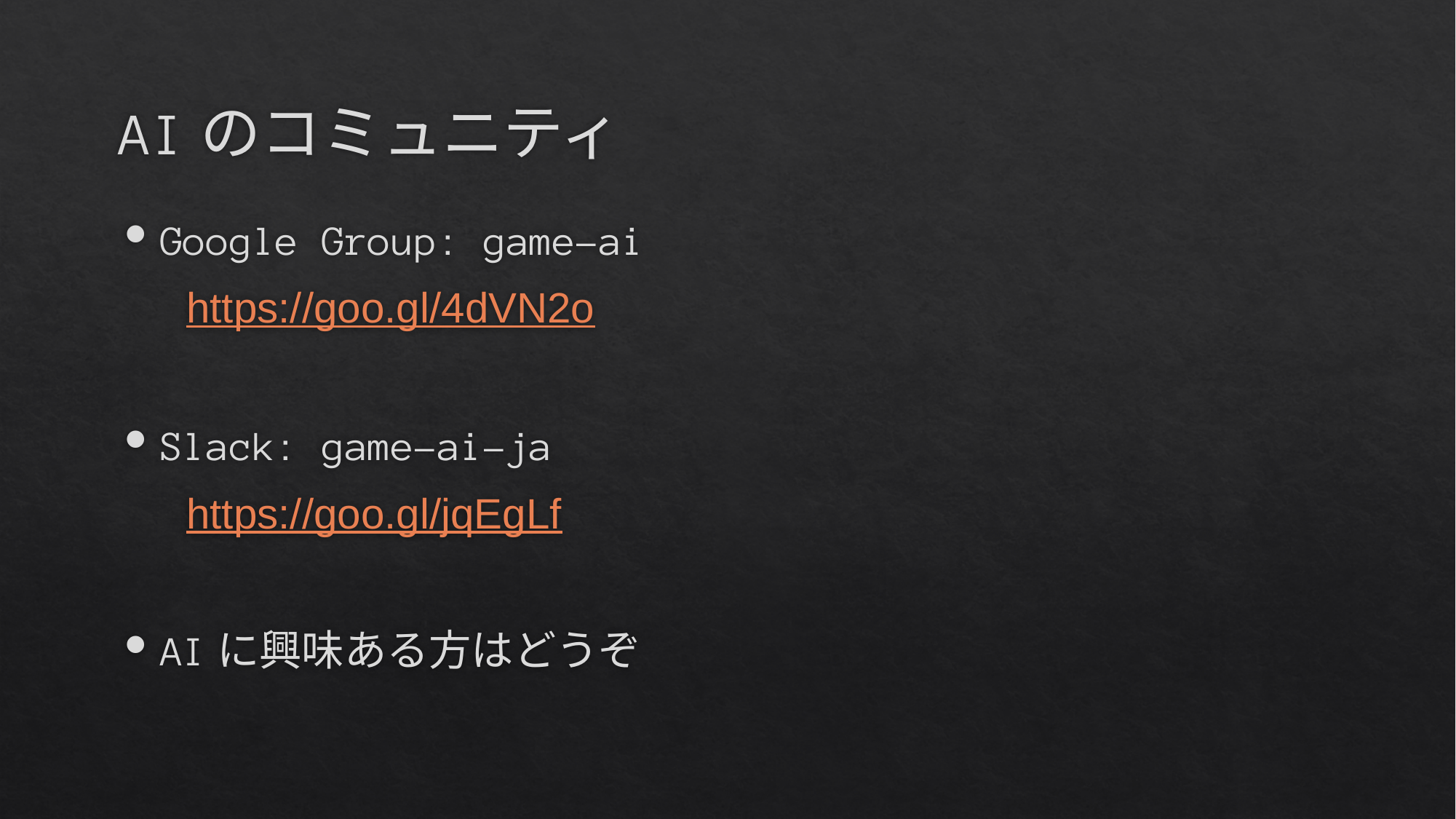

# AIのコミュニティ
Google Group: game-ai
　 https://goo.gl/4dVN2o

Slack: game-ai-ja
　 https://goo.gl/jqEgLf

AIに興味ある方はどうぞ